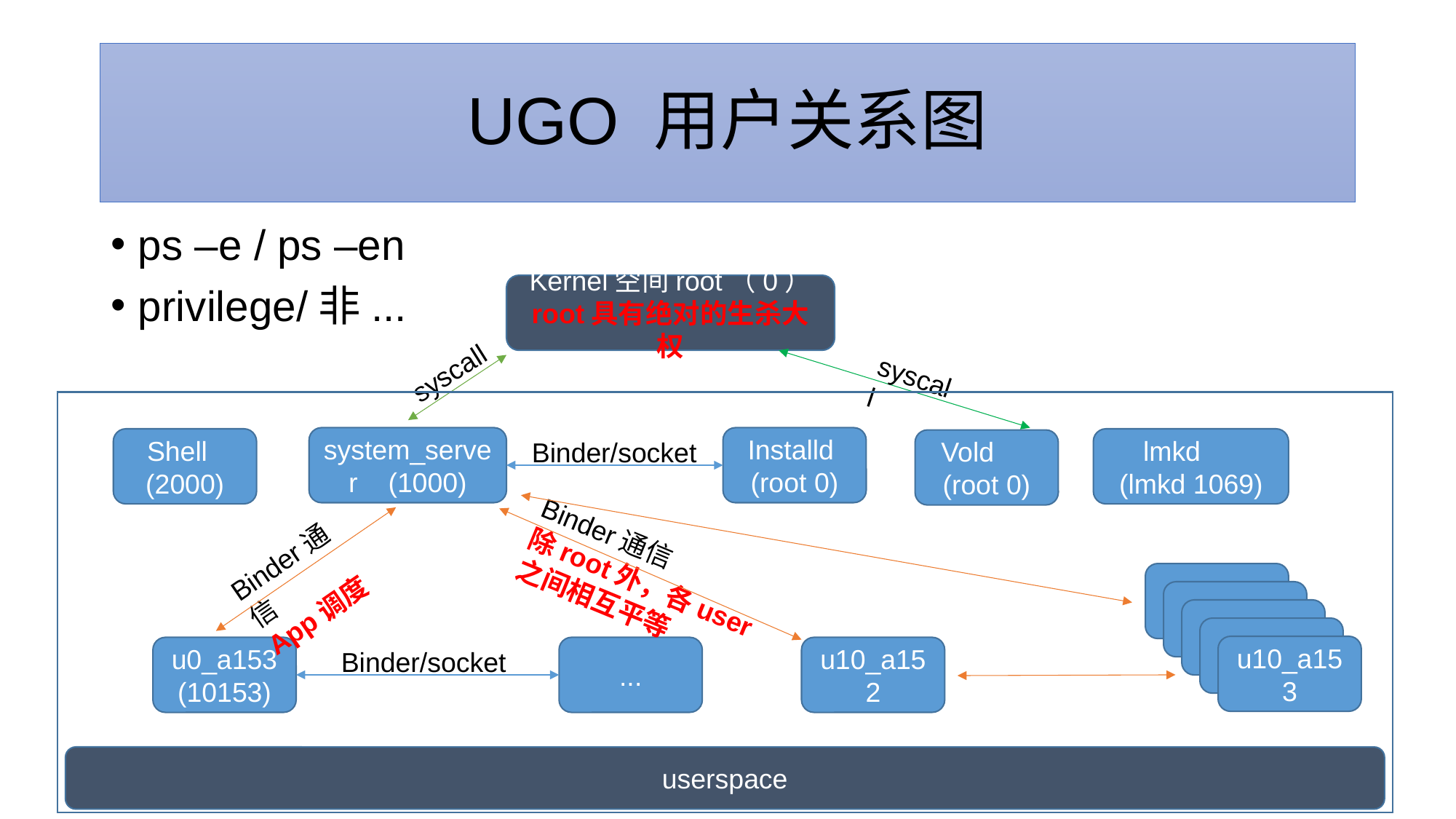

# UGO 用户关系图
ps –e / ps –en
privilege/非...
Kernel空间root（0）
root具有绝对的生杀大权
syscall
syscall

system_server    (1000)
Installd  (root 0)
Shell   (2000)
lmkd      (lmkd 1069)
Binder/socket
Vold      (root 0)
Binder通信
除root外，各user之间相互平等

Binder通信
App调度

u10_a153
u0_a153 (10153)
...
u10_a152
Binder/socket

userspace